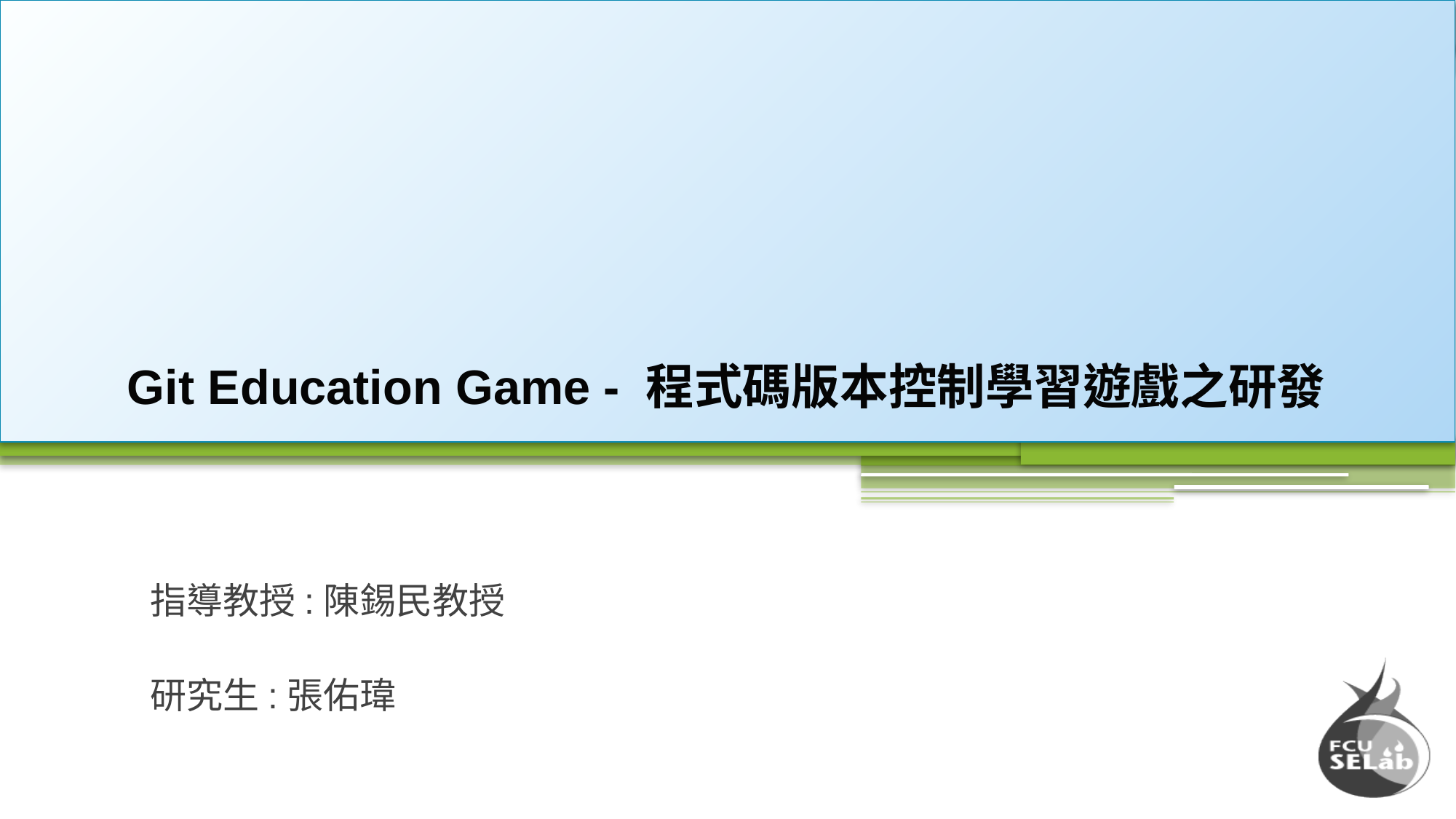

# Git Education Game - 程式碼版本控制學習遊戲之研發

指導教授:陳錫民教授

研究生:張佑瑋